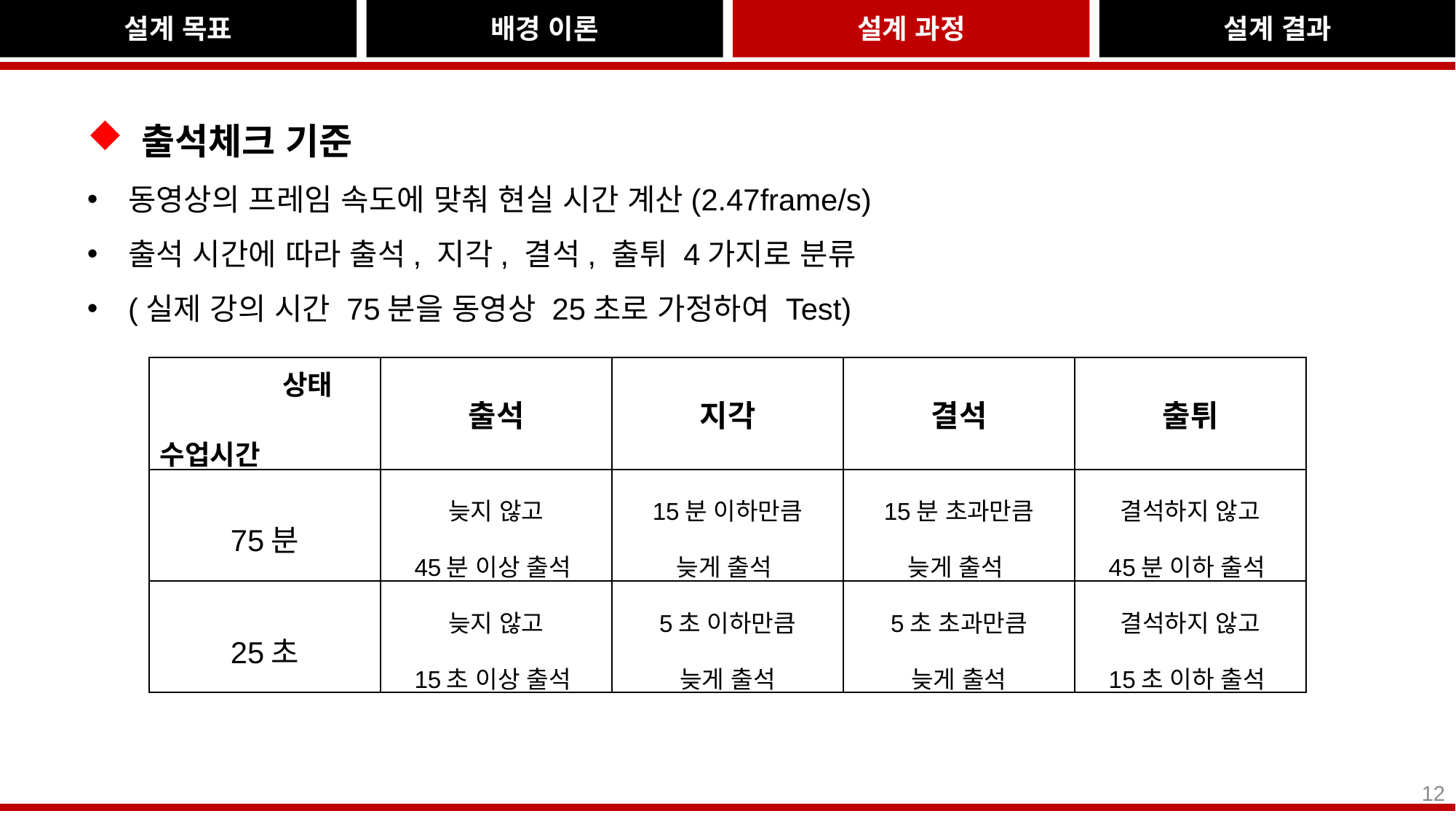

설계 목표
배경 이론
설계 과정
설계 결과

출석체크 기준
동영상의 프레임 속도에 맞춰 현실 시간 계산(2.47frame/s)
출석 시간에 따라 출석, 지각, 결석, 출튀 4가지로 분류
(실제 강의 시간 75분을 동영상 25초로 가정하여 Test)
| 상태 수업시간 | 출석 | 지각 | 결석 | 출튀 |
| --- | --- | --- | --- | --- |
| 75분 | 늦지 않고 45분 이상 출석 | 15분 이하만큼 늦게 출석 | 15분 초과만큼 늦게 출석 | 결석하지 않고 45분 이하 출석 |
| 25초 | 늦지 않고 15초 이상 출석 | 5초 이하만큼 늦게 출석 | 5초 초과만큼 늦게 출석 | 결석하지 않고 15초 이하 출석 |
12